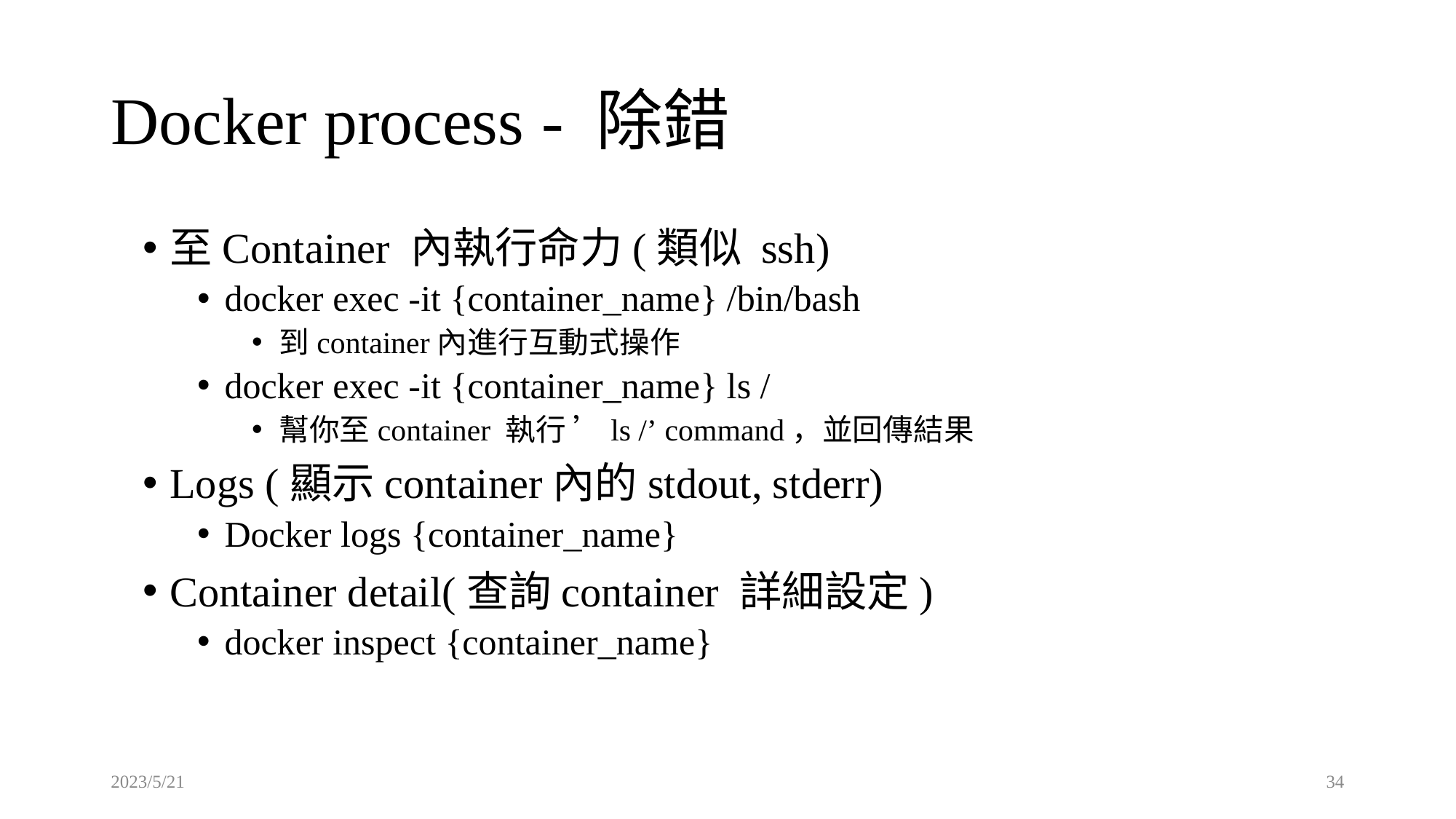

# Docker process - 除錯
至Container 內執行命力(類似 ssh)
docker exec -it {container_name} /bin/bash
到container內進行互動式操作
docker exec -it {container_name} ls /
幫你至container 執行 ’ls /’ command，並回傳結果
Logs (顯示container內的stdout, stderr)
Docker logs {container_name}
Container detail(查詢container 詳細設定)
docker inspect {container_name}

2023/5/21
34